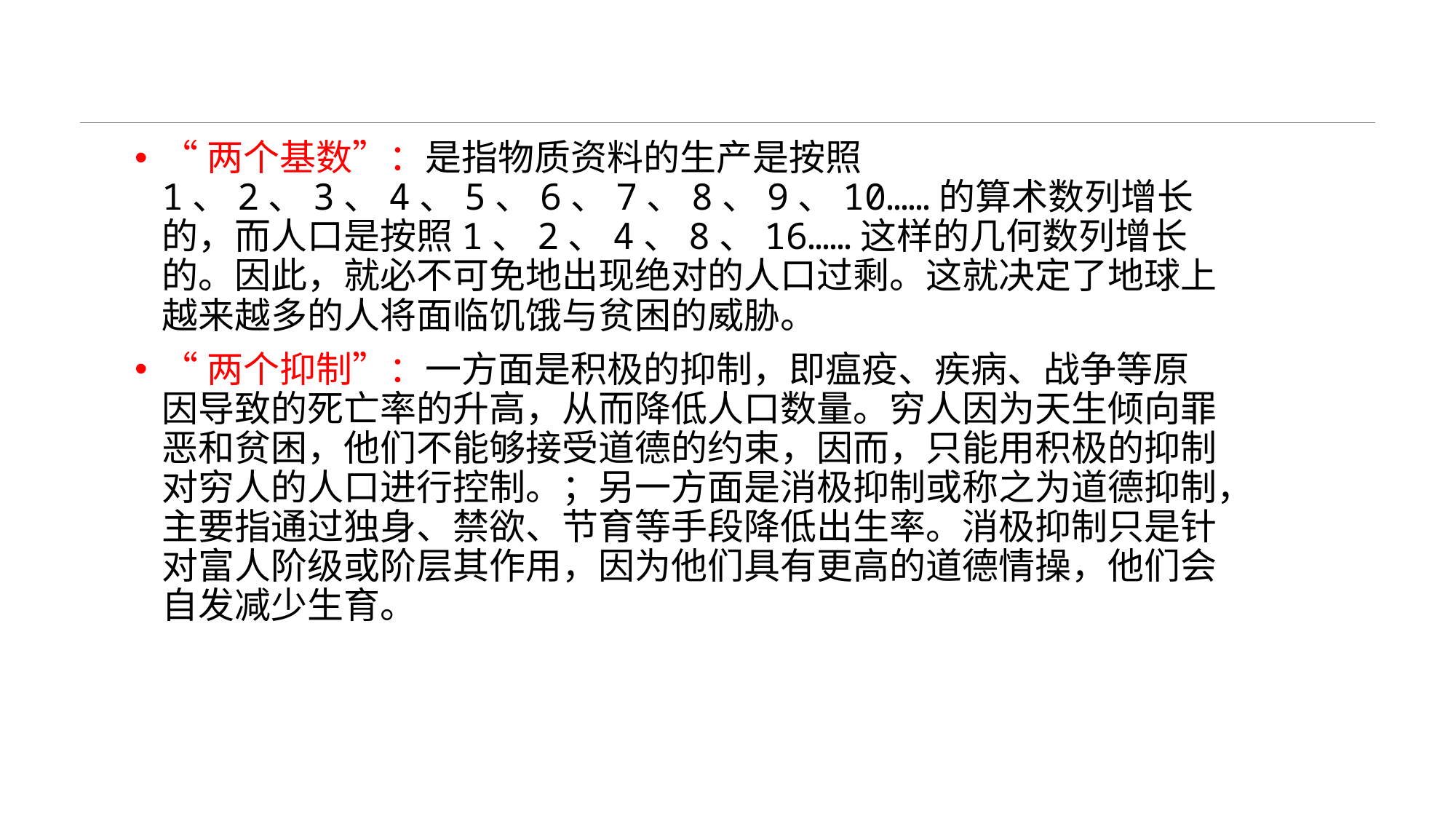

#
“两个基数”：是指物质资料的生产是按照1、2、3、4、5、6、7、8、9、10……的算术数列增长的，而人口是按照1、2、4、8、16……这样的几何数列增长的。因此，就必不可免地出现绝对的人口过剩。这就决定了地球上越来越多的人将面临饥饿与贫困的威胁。
“两个抑制”：一方面是积极的抑制，即瘟疫、疾病、战争等原因导致的死亡率的升高，从而降低人口数量。穷人因为天生倾向罪恶和贫困，他们不能够接受道德的约束，因而，只能用积极的抑制对穷人的人口进行控制。；另一方面是消极抑制或称之为道德抑制，主要指通过独身、禁欲、节育等手段降低出生率。消极抑制只是针对富人阶级或阶层其作用，因为他们具有更高的道德情操，他们会自发减少生育。